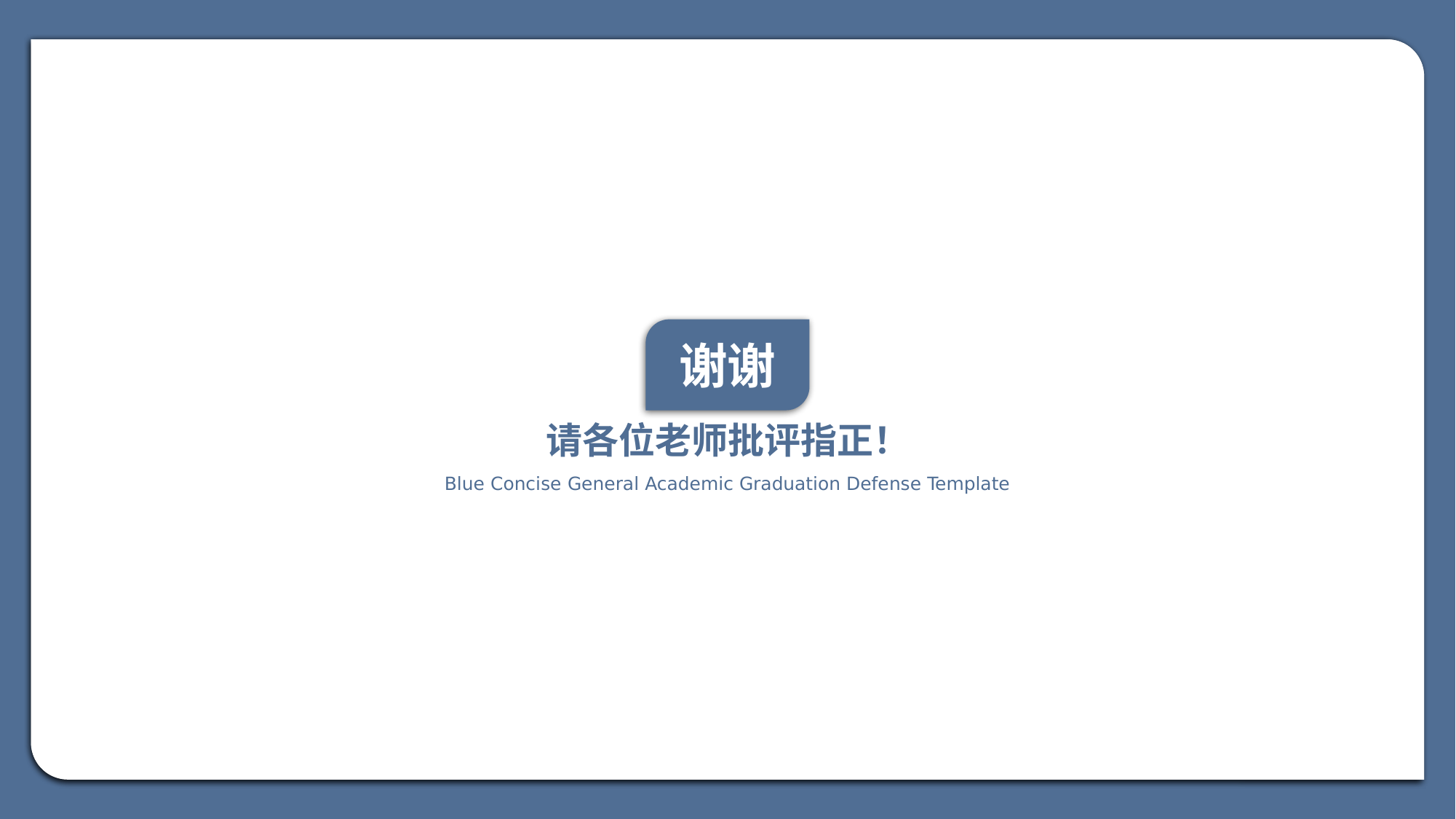

谢谢
请各位老师批评指正！
Blue Concise General Academic Graduation Defense Template